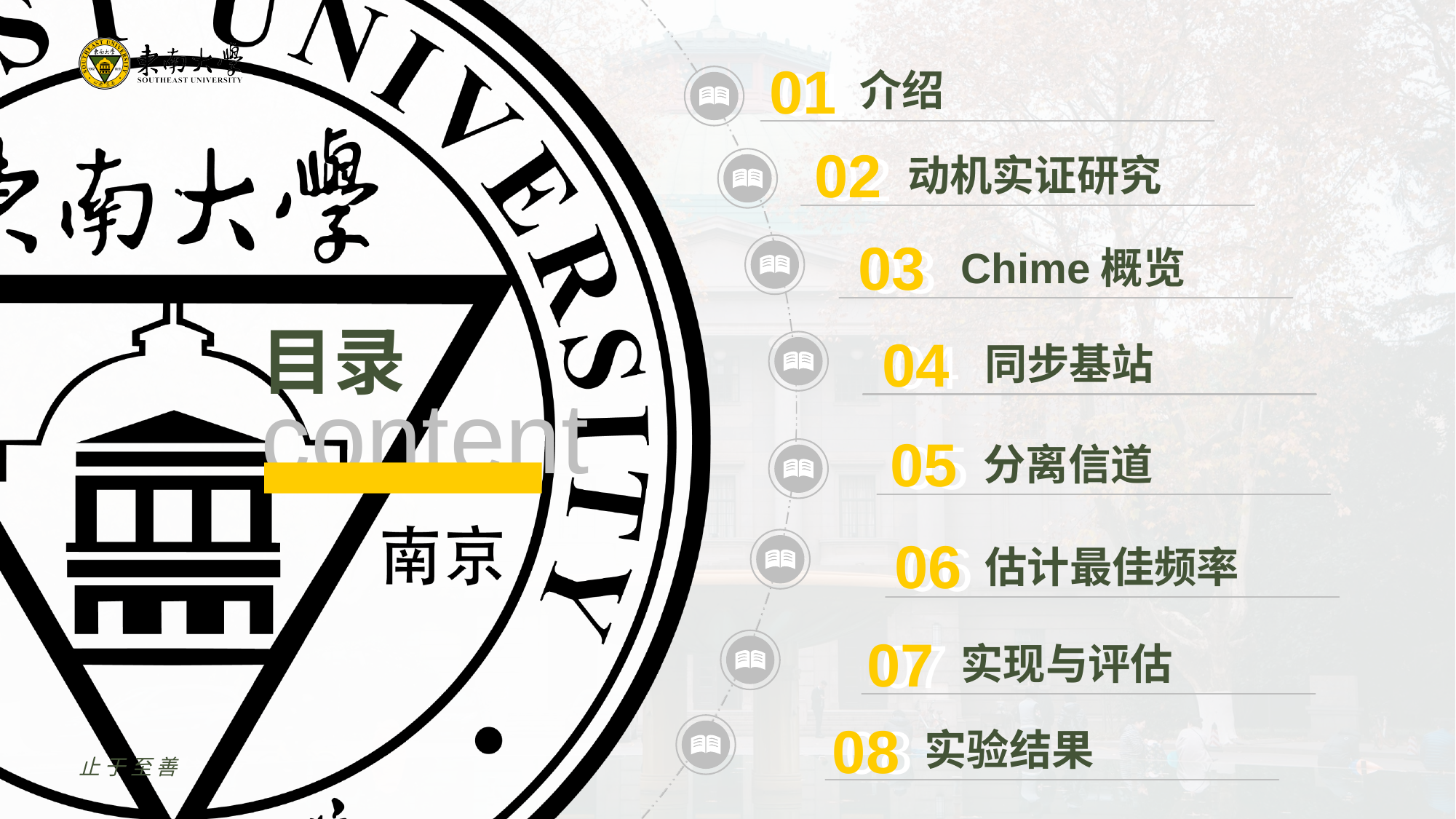

01
01
介绍

02
02
动机实证研究

03
03

Chime概览
04
04

同步基站

05
05
分离信道

06
06

估计最佳频率
07
07

实现与评估
08
08

实验结果
止于至善